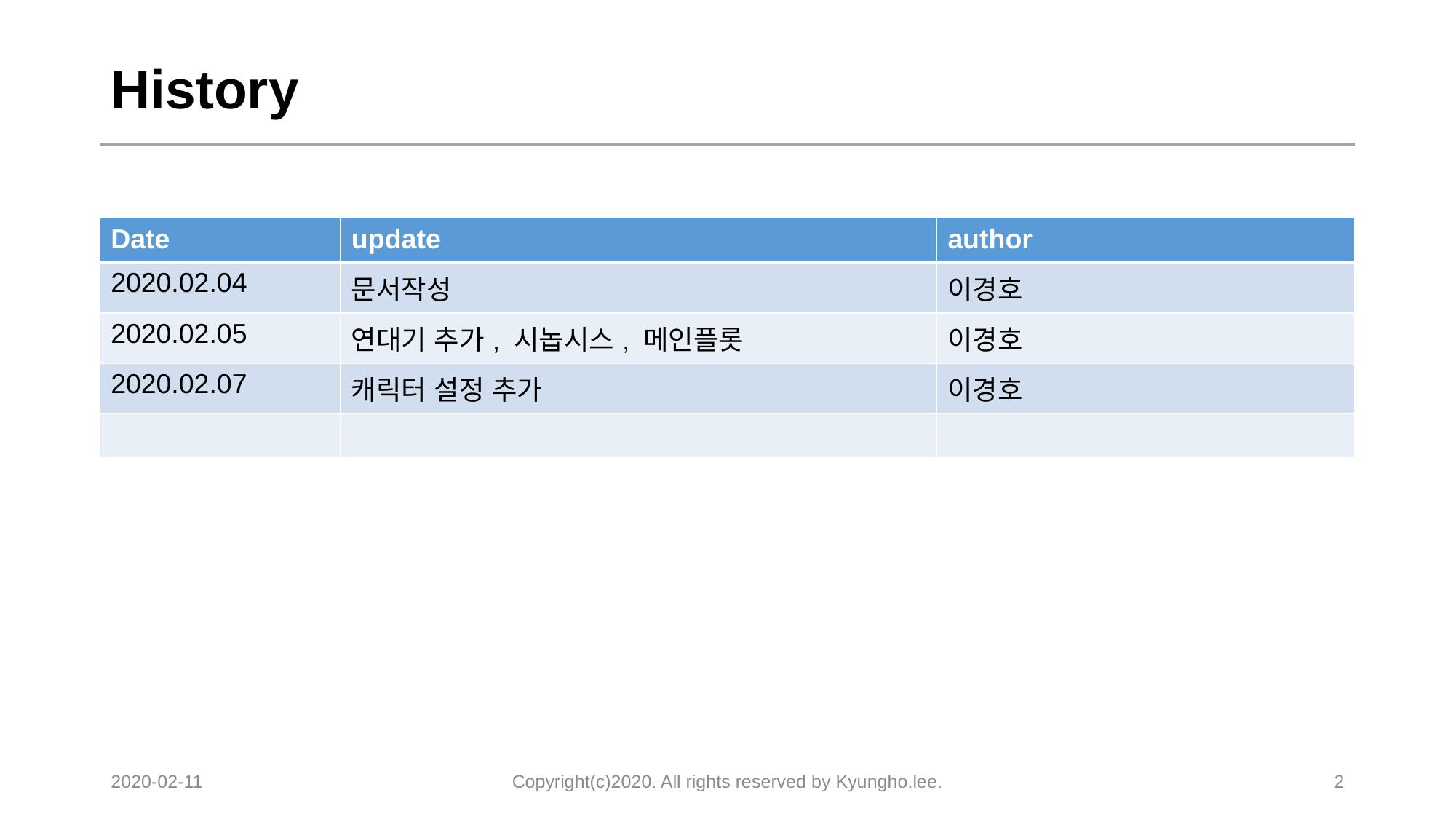

# History
| Date | update | author |
| --- | --- | --- |
| 2020.02.04 | 문서작성 | 이경호 |
| 2020.02.05 | 연대기 추가, 시놉시스, 메인플롯 | 이경호 |
| 2020.02.07 | 캐릭터 설정 추가 | 이경호 |
|  |  |  |
2020-02-11
Copyright(c)2020. All rights reserved by Kyungho.lee.
2